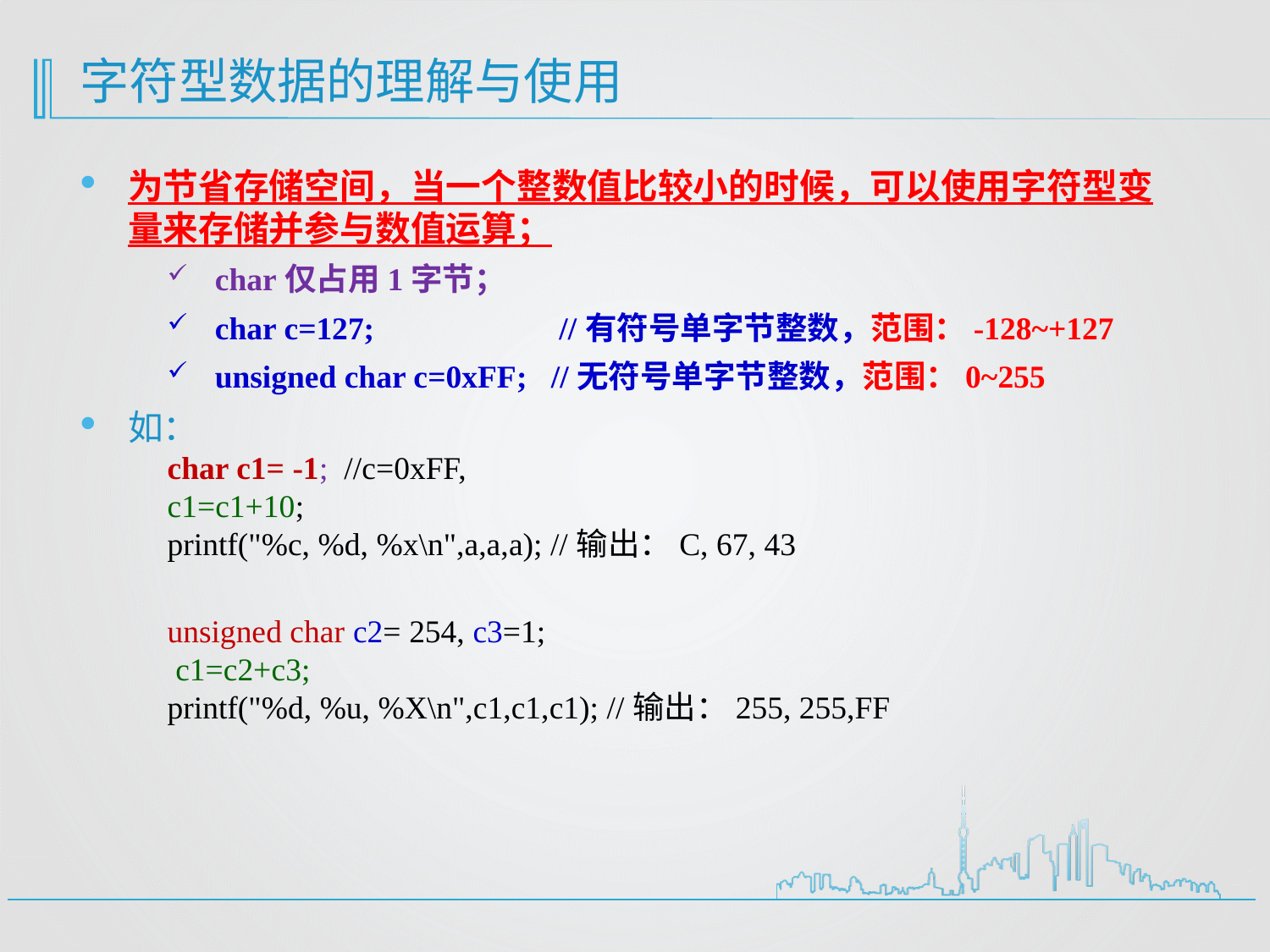

# 字符型数据的理解与使用
为节省存储空间，当一个整数值比较小的时候，可以使用字符型变量来存储并参与数值运算；
char仅占用1字节；
char c=127;                       //有符号单字节整数，范围：-128~+127
unsigned char c=0xFF;   //无符号单字节整数，范围：0~255
如：
char c1= -1;  //c=0xFF,
c1=c1+10;
printf("%c, %d, %x\n",a,a,a); //输出：C, 67, 43

unsigned char c2= 254, c3=1;
 c1=c2+c3;
printf("%d, %u, %X\n",c1,c1,c1); //输出：255, 255,FF